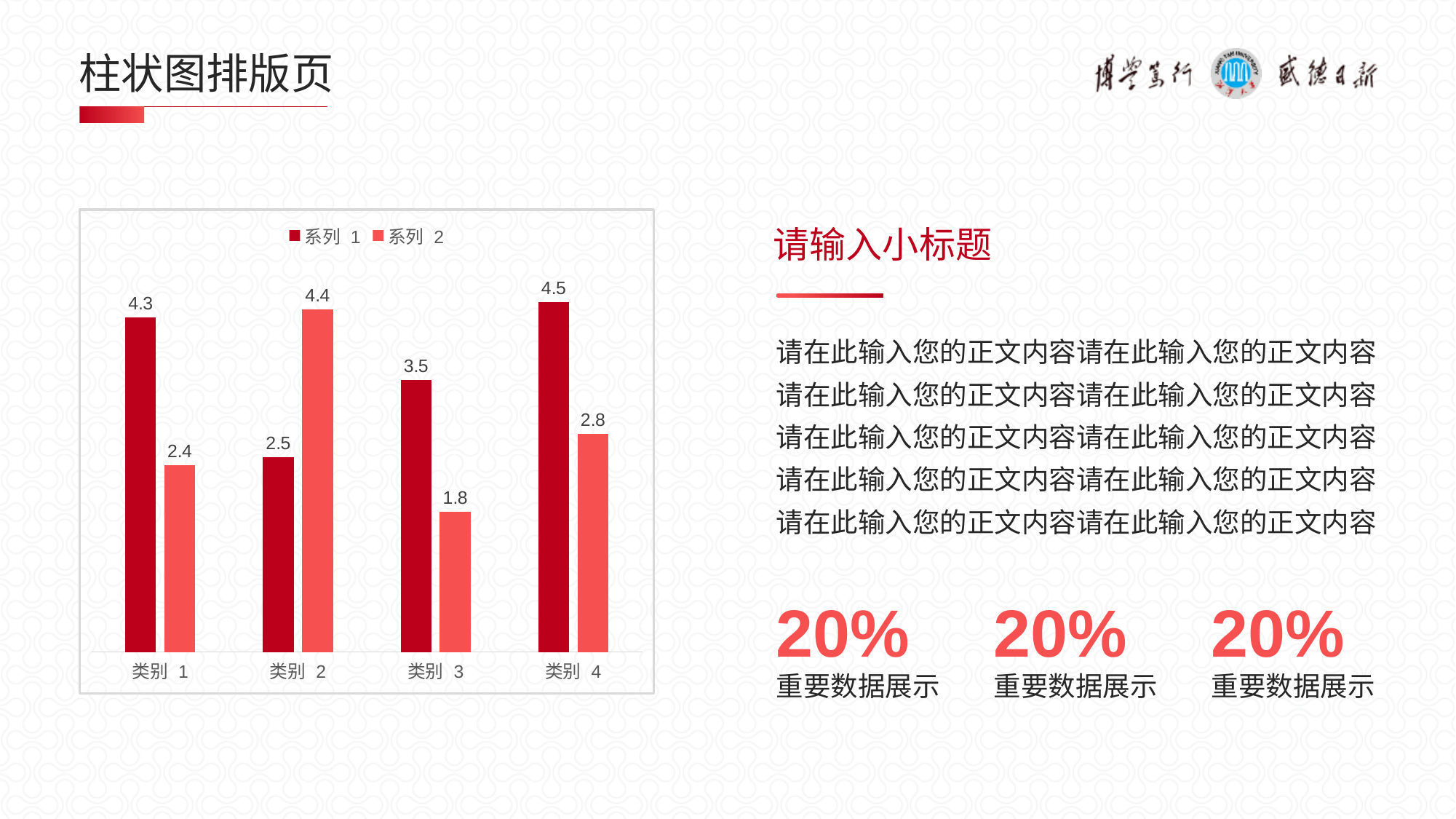

# 柱状图排版页
请输入小标题

### Chart

| Category | 系列 1 | 系列 2 |
|---|---|---|
| 类别 1 | 4.3 | 2.4 |
| 类别 2 | 2.5 | 4.4 |
| 类别 3 | 3.5 | 1.8 |
| 类别 4 | 4.5 | 2.8 |
请在此输入您的正文内容请在此输入您的正文内容
请在此输入您的正文内容请在此输入您的正文内容
请在此输入您的正文内容请在此输入您的正文内容
请在此输入您的正文内容请在此输入您的正文内容
请在此输入您的正文内容请在此输入您的正文内容
20%
重要数据展示
20%
重要数据展示
20%
重要数据展示